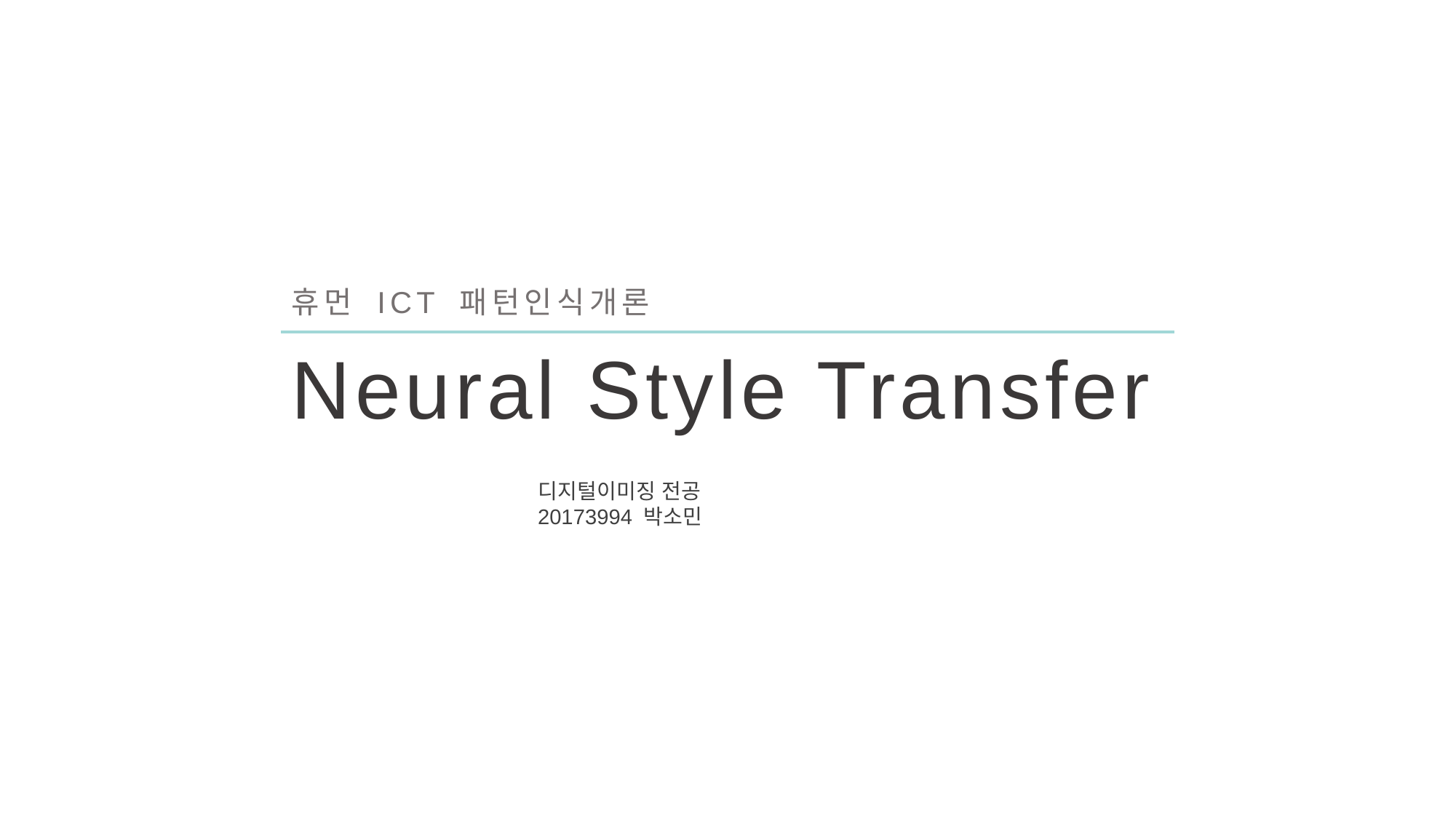

휴먼 ICT 패턴인식개론
Neural Style Transfer
디지털이미징 전공
20173994 박소민